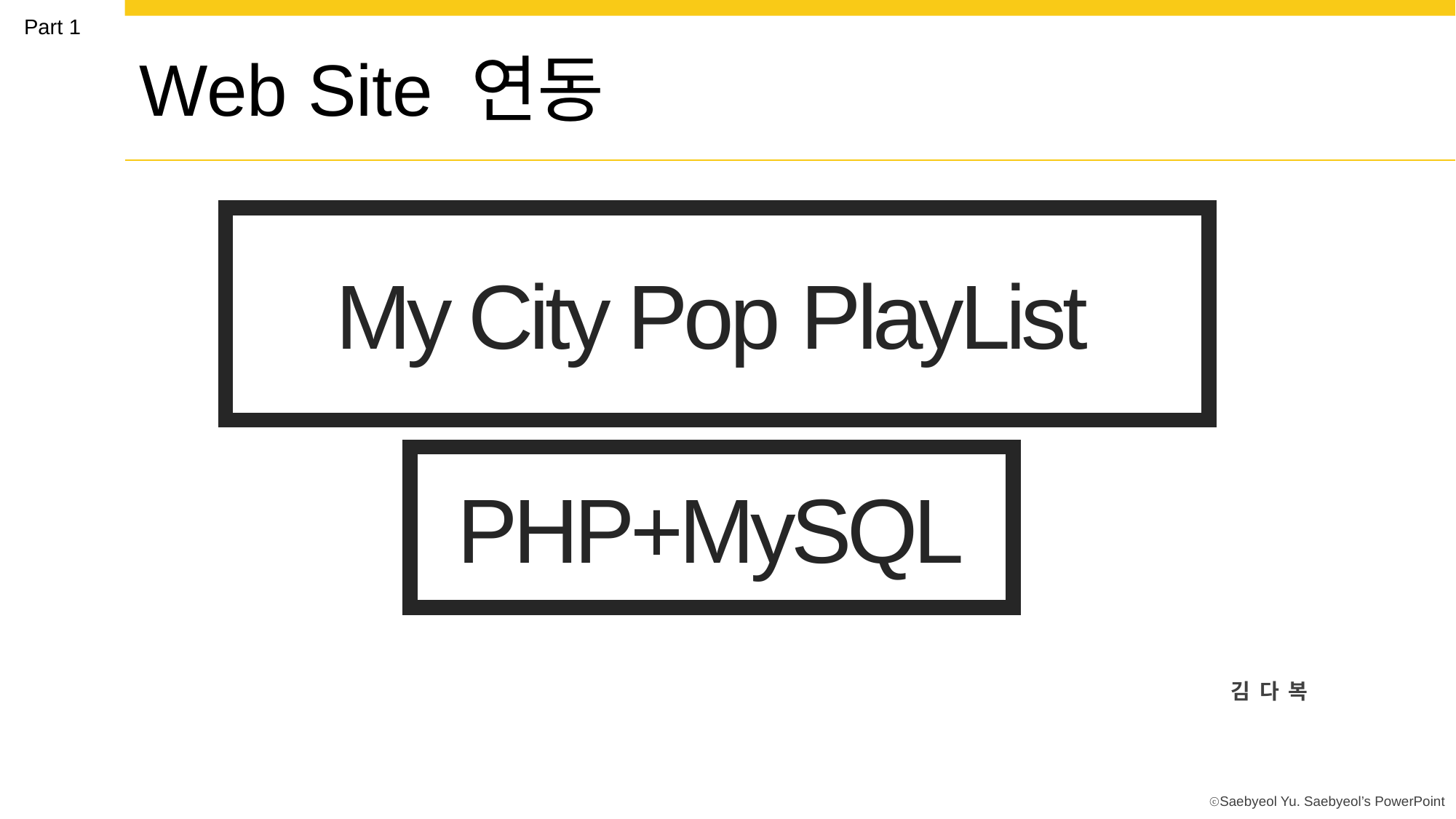

Part 1
Web Site 연동

My City Pop PlayList

PHP+MySQL

김다복